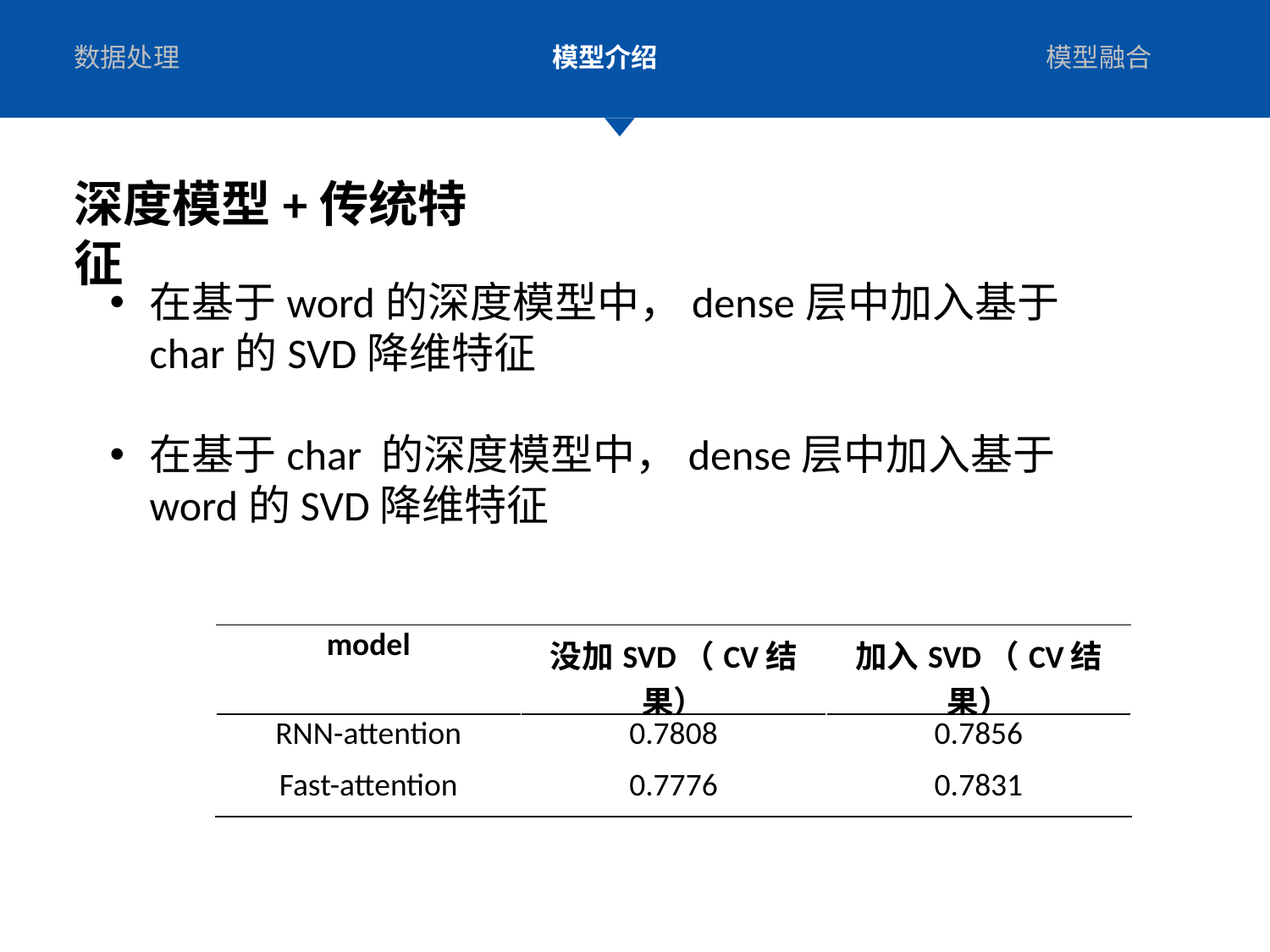

数据处理
模型介绍
模型融合

深度模型+传统特征
在基于word的深度模型中，dense层中加入基于char的SVD降维特征

在基于char 的深度模型中，dense层中加入基于word的SVD降维特征

| model | 没加SVD（CV结果） | 加入SVD（CV结果） |
| --- | --- | --- |
| RNN-attention | 0.7808 | 0.7856 |
| Fast-attention | 0.7776 | 0.7831 |